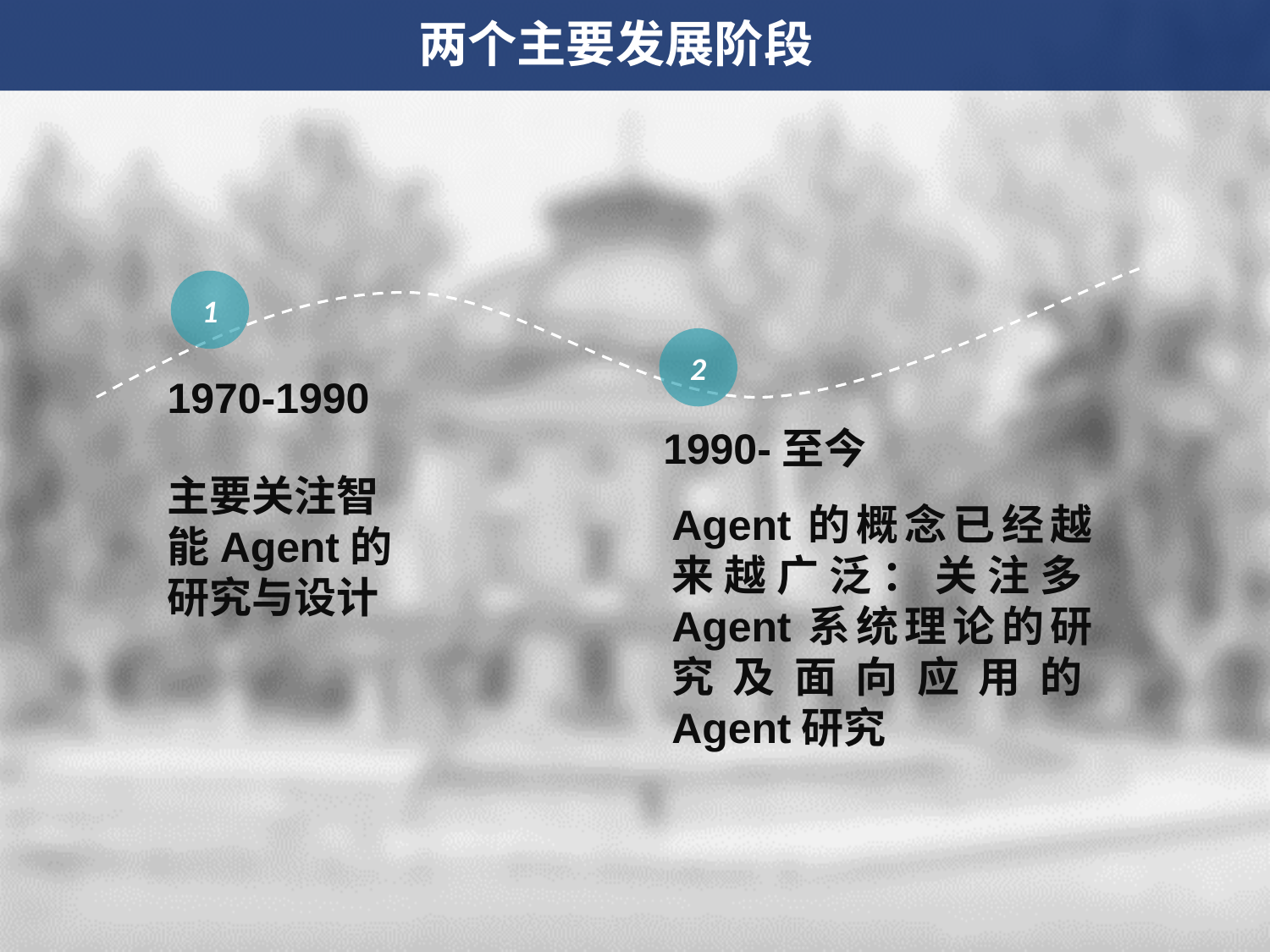

两个主要发展阶段

1
2
1970-1990
1990-至今
主要关注智能Agent的研究与设计
Agent的概念已经越来越广泛：关注多Agent系统理论的研究及面向应用的Agent研究